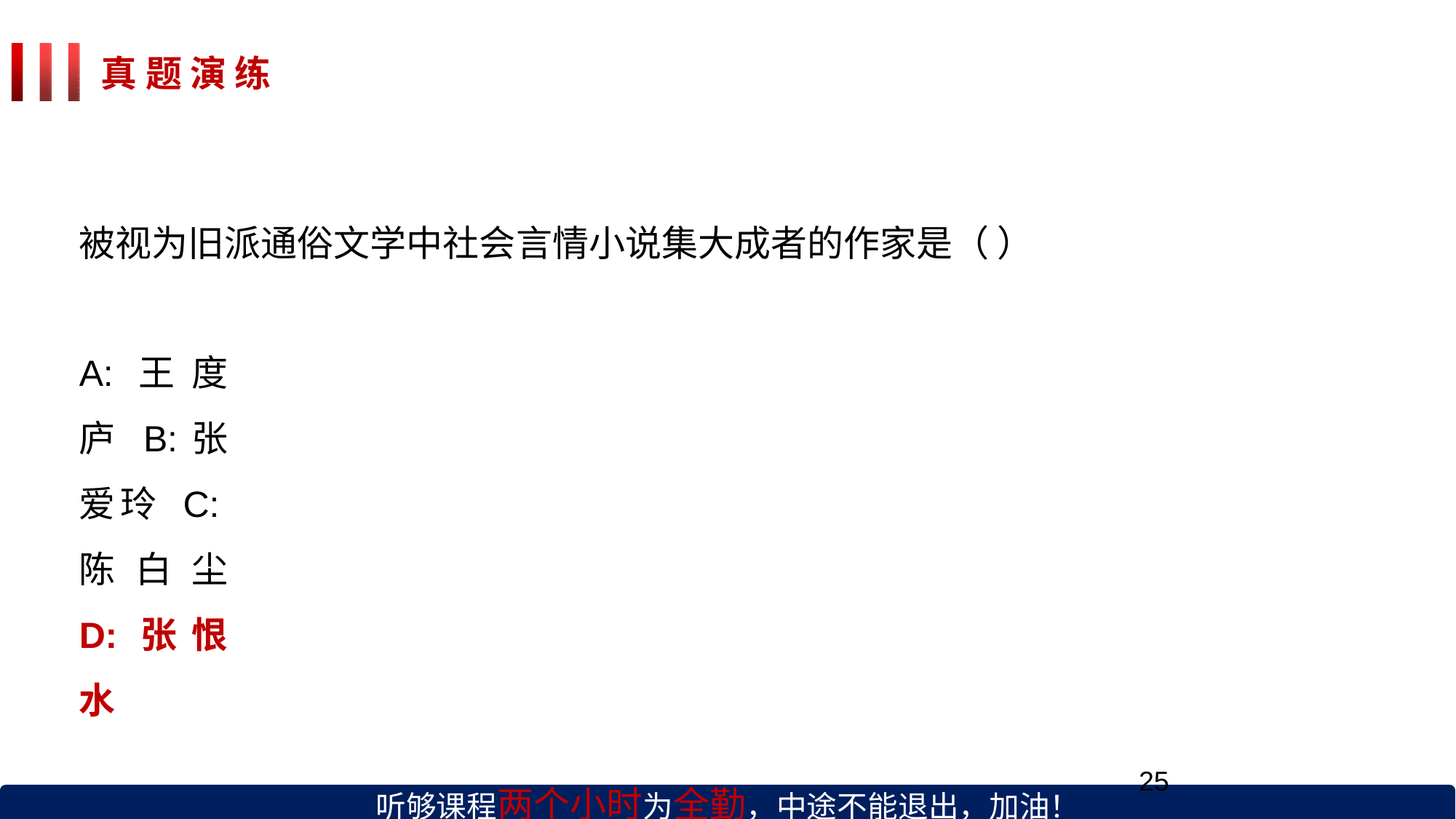

# 真 题 演 练
被视为旧派通俗文学中社会言情小说集大成者的作家是（ ）

A:王度庐 B:张爱玲 C:陈白尘 D:张恨水
25

听够课程两个小时为全勤，中途不能退出，加油！